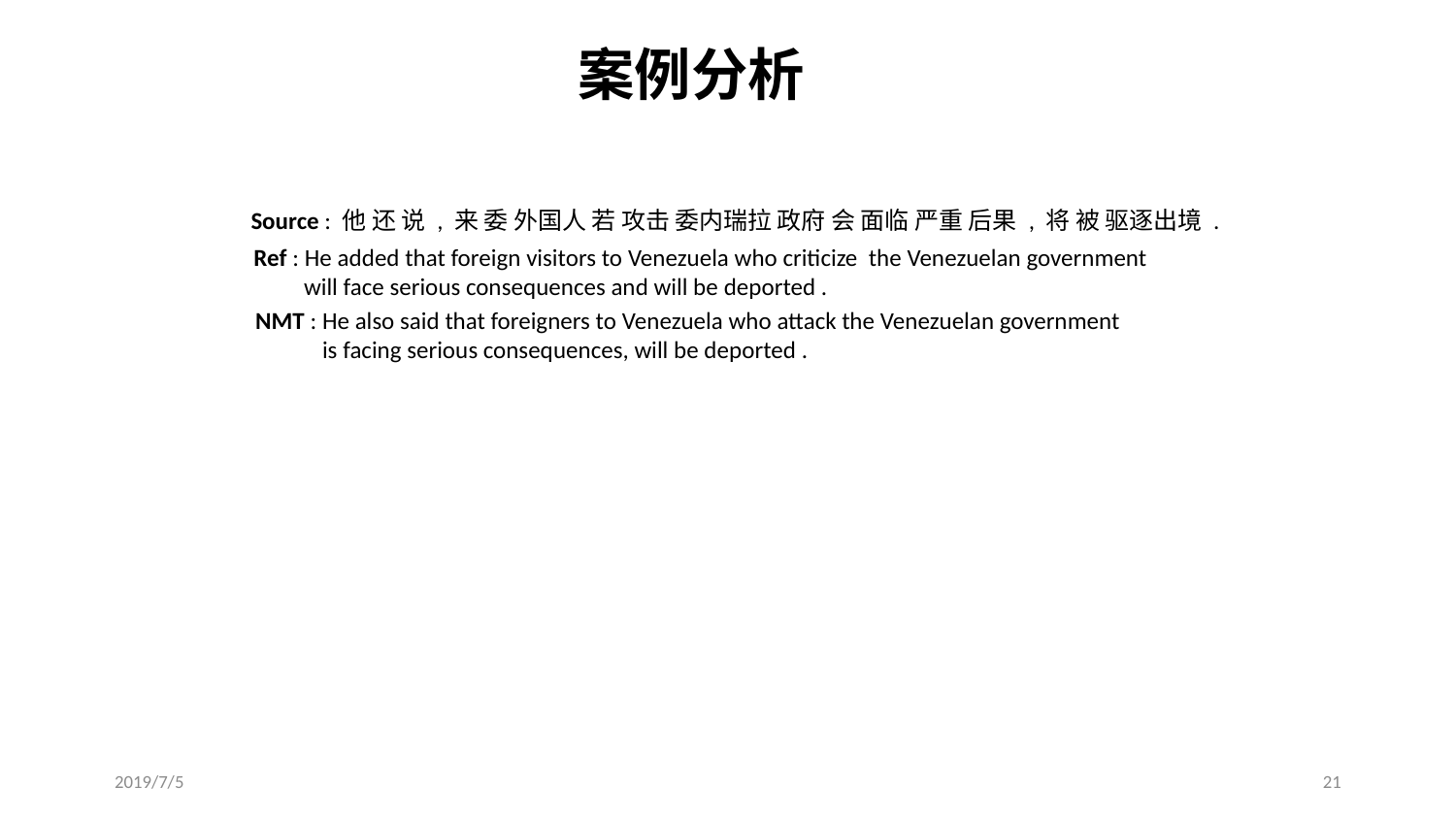

案例分析
Source : 他 还 说 , 来 委 外国人 若 攻击 委内瑞拉 政府 会 面临 严重 后果 , 将 被 驱逐出境 .
Ref : He added that foreign visitors to Venezuela who criticize  the Venezuelan government
         will face serious consequences and will be deported .
NMT : He also said that foreigners to Venezuela who attack the Venezuelan government
            is facing serious consequences, will be deported .
2019/7/5
21